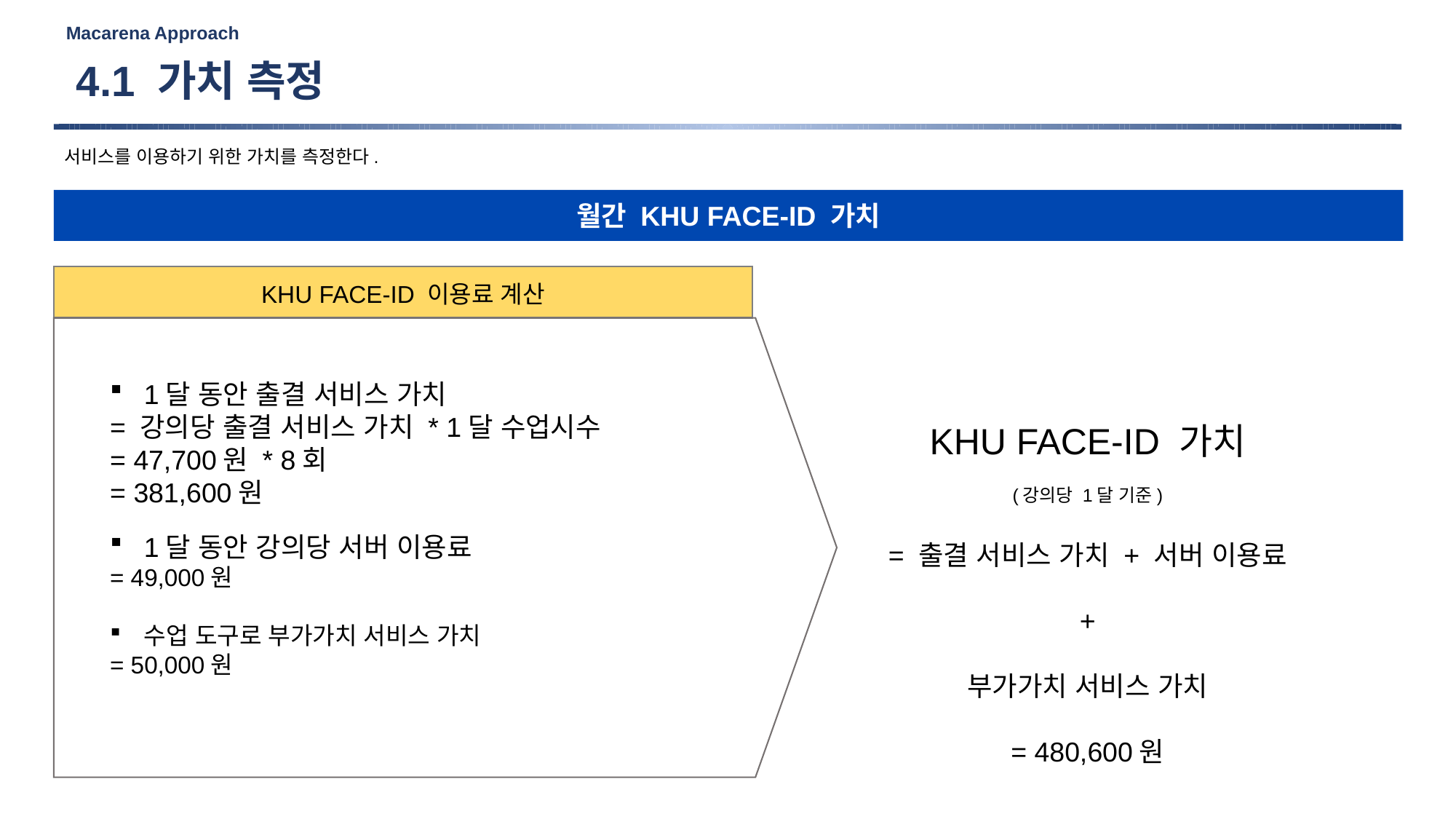

Macarena Approach
4.1 가치 측정

서비스를 이용하기 위한 가치를 측정한다.
월간 KHU FACE-ID 가치
KHU FACE-ID 이용료 계산

1달 동안 출결 서비스 가치
= 강의당 출결 서비스 가치 * 1달 수업시수
= 47,700원 * 8회
= 381,600원

1달 동안 강의당 서버 이용료
= 49,000원

수업 도구로 부가가치 서비스 가치
= 50,000원
KHU FACE-ID 가치
(강의당 1달 기준)
= 출결 서비스 가치 + 서버 이용료 +
부가가치 서비스 가치
= 480,600원